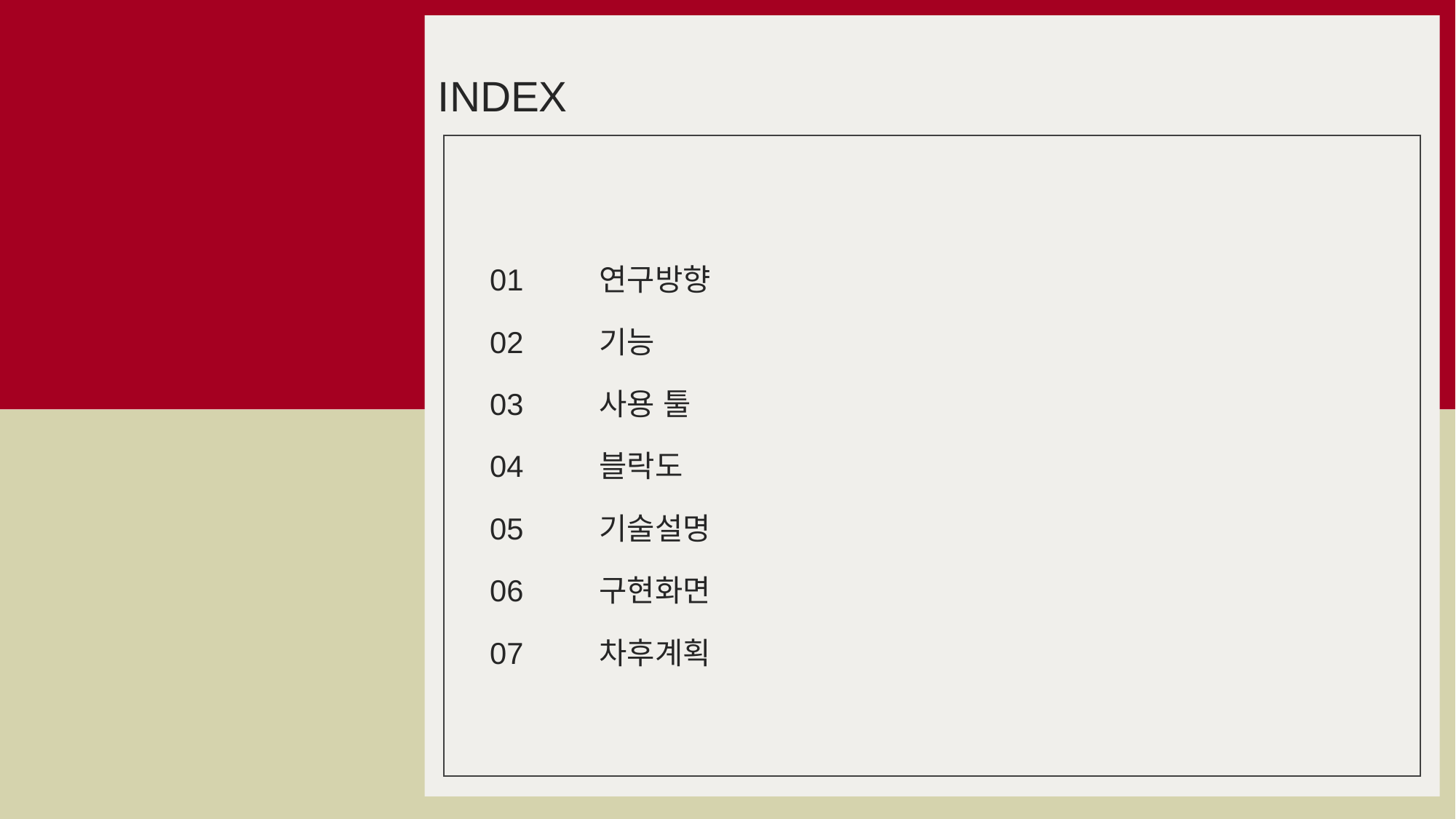

INDEX
01	연구방향
02	기능
03	사용 툴
04	블락도
05	기술설명
06	구현화면
07	차후계획